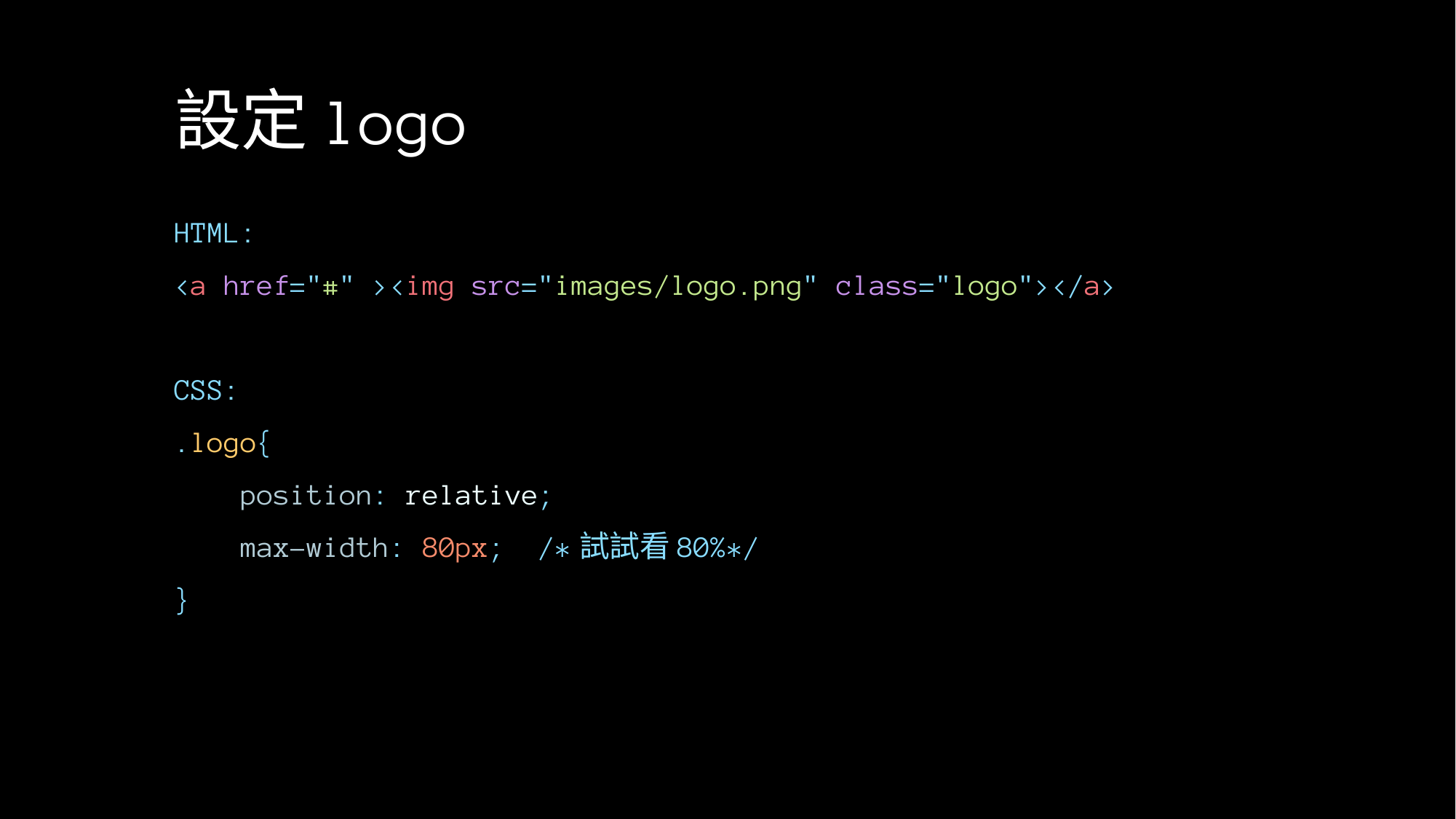

# 設定logo
HTML:
<a href="#" ><img src="images/logo.png" class="logo"></a>

CSS:
.logo{
    position: relative;
    max-width: 80px;  /*試試看80%*/
}